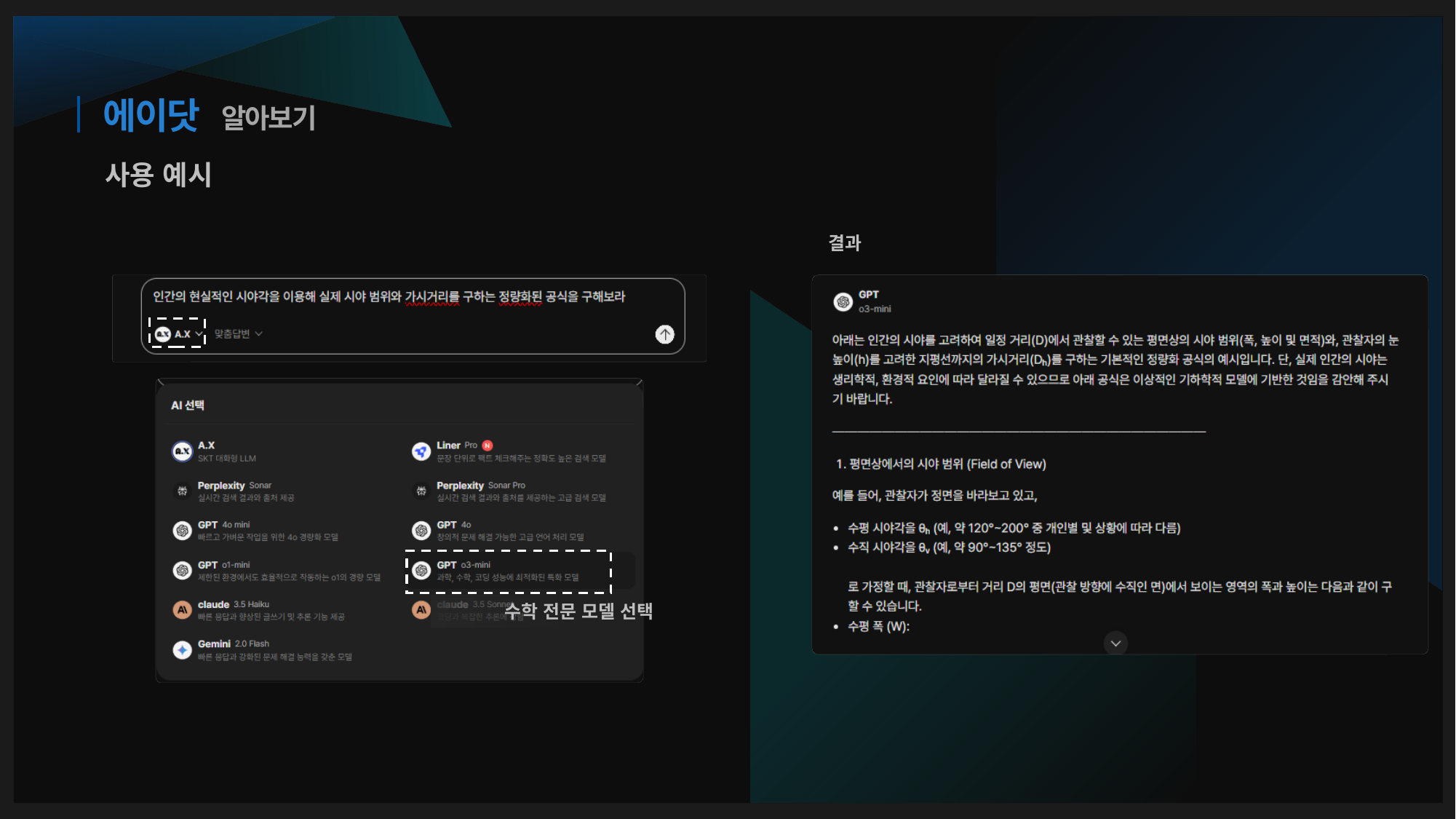

구체적인 텍스트가 필요할 때 자주 사용됨
알아보기
# 에이닷
사용 예시
결과

수학 전문 모델 선택